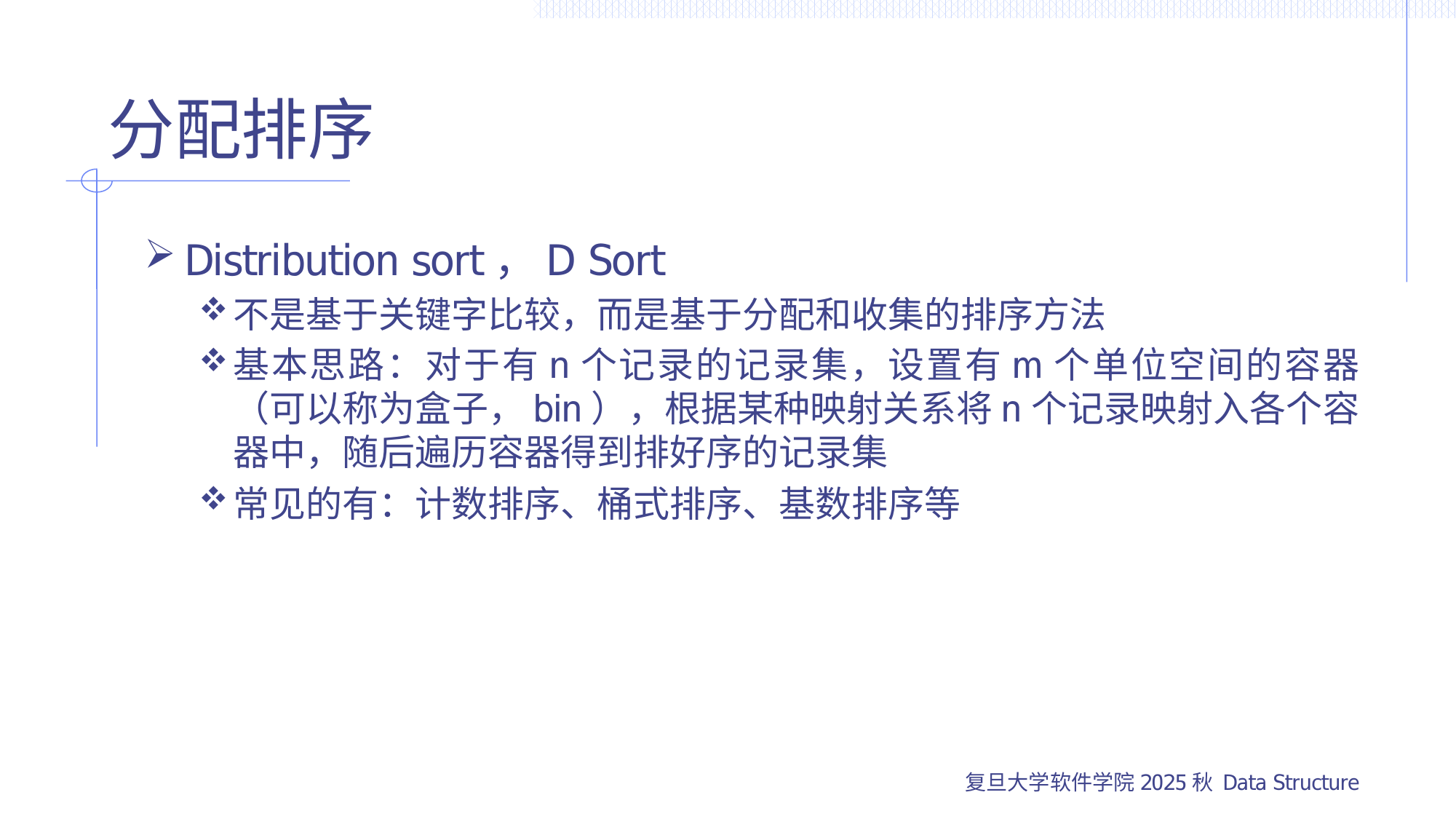

# 分配排序
Distribution sort，D Sort
不是基于关键字比较，而是基于分配和收集的排序方法
基本思路：对于有n个记录的记录集，设置有m个单位空间的容器（可以称为盒子，bin），根据某种映射关系将n个记录映射入各个容器中，随后遍历容器得到排好序的记录集
常见的有：计数排序、桶式排序、基数排序等